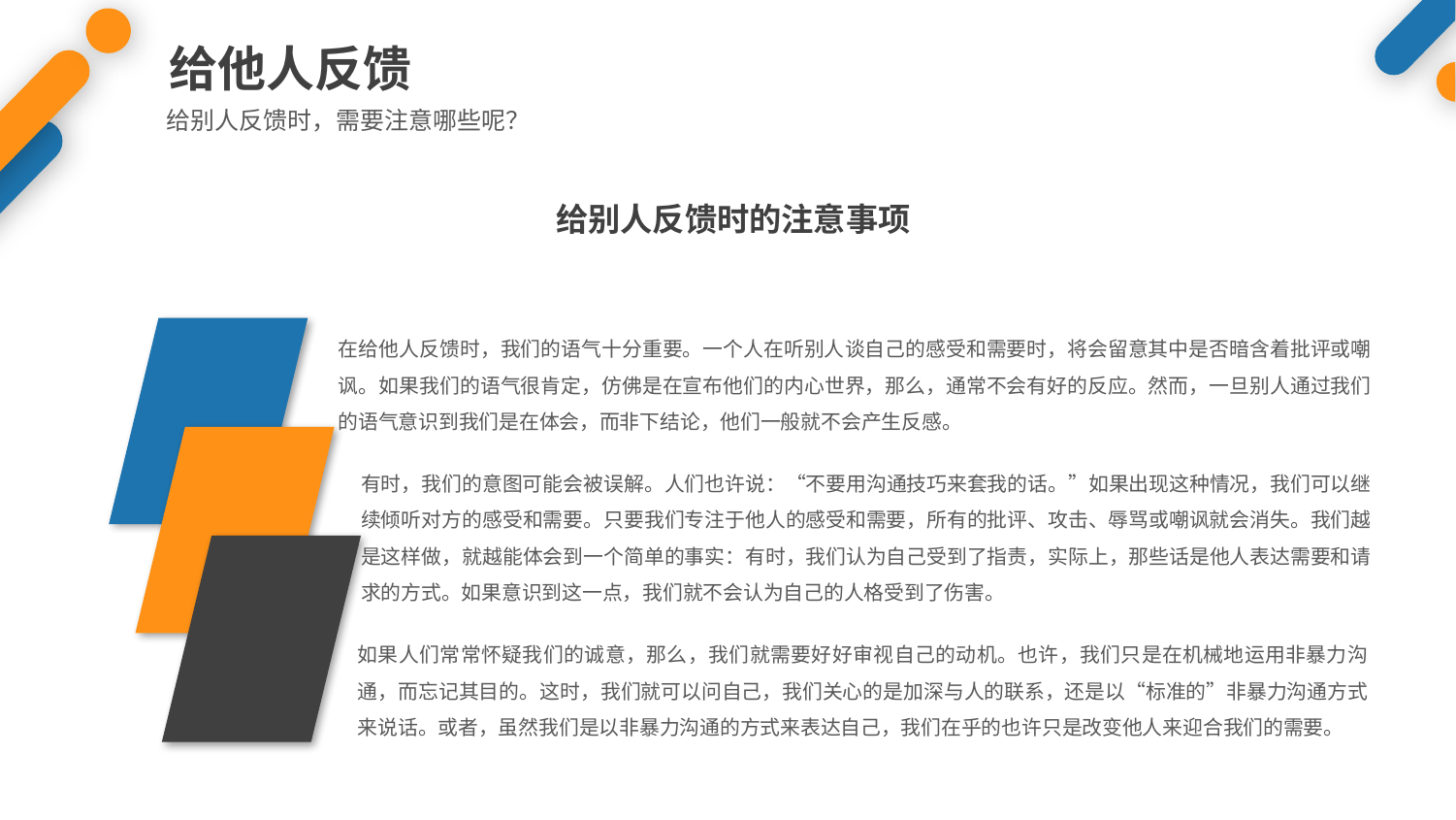

给他人反馈
给别人反馈时，需要注意哪些呢？
给别人反馈时的注意事项

在给他人反馈时，我们的语气十分重要。一个人在听别人谈自己的感受和需要时，将会留意其中是否暗含着批评或嘲讽。如果我们的语气很肯定，仿佛是在宣布他们的内心世界，那么，通常不会有好的反应。然而，一旦别人通过我们的语气意识到我们是在体会，而非下结论，他们一般就不会产生反感。
有时，我们的意图可能会被误解。人们也许说：“不要用沟通技巧来套我的话。”如果出现这种情况，我们可以继续倾听对方的感受和需要。只要我们专注于他人的感受和需要，所有的批评、攻击、辱骂或嘲讽就会消失。我们越是这样做，就越能体会到一个简单的事实：有时，我们认为自己受到了指责，实际上，那些话是他人表达需要和请求的方式。如果意识到这一点，我们就不会认为自己的人格受到了伤害。
如果人们常常怀疑我们的诚意，那么，我们就需要好好审视自己的动机。也许，我们只是在机械地运用非暴力沟通，而忘记其目的。这时，我们就可以问自己，我们关心的是加深与人的联系，还是以“标准的”非暴力沟通方式来说话。或者，虽然我们是以非暴力沟通的方式来表达自己，我们在乎的也许只是改变他人来迎合我们的需要。